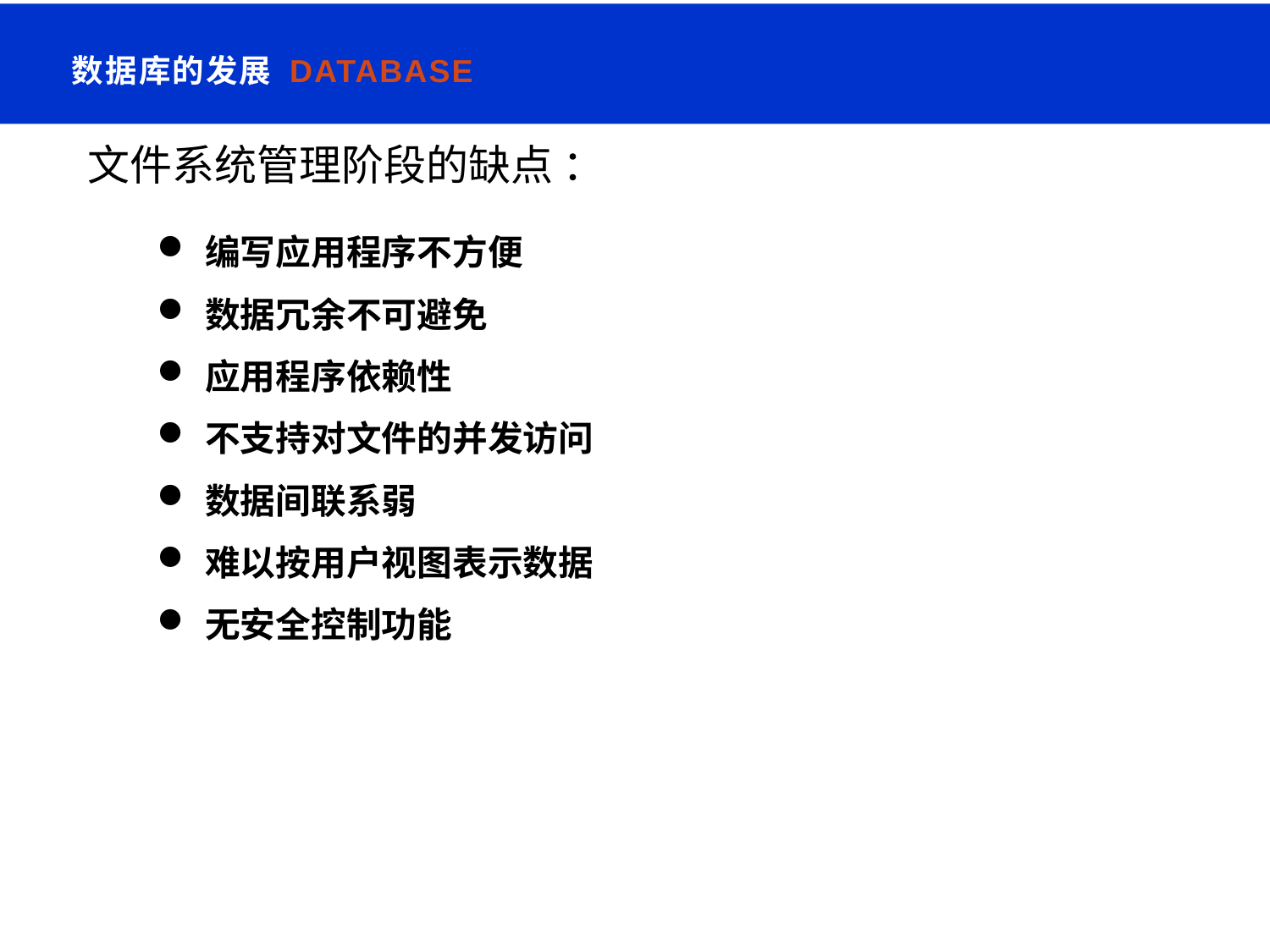

数据库的发展 Database
# 文件系统管理阶段的缺点 ：
编写应用程序不方便
数据冗余不可避免
应用程序依赖性
不支持对文件的并发访问
数据间联系弱
难以按用户视图表示数据
无安全控制功能